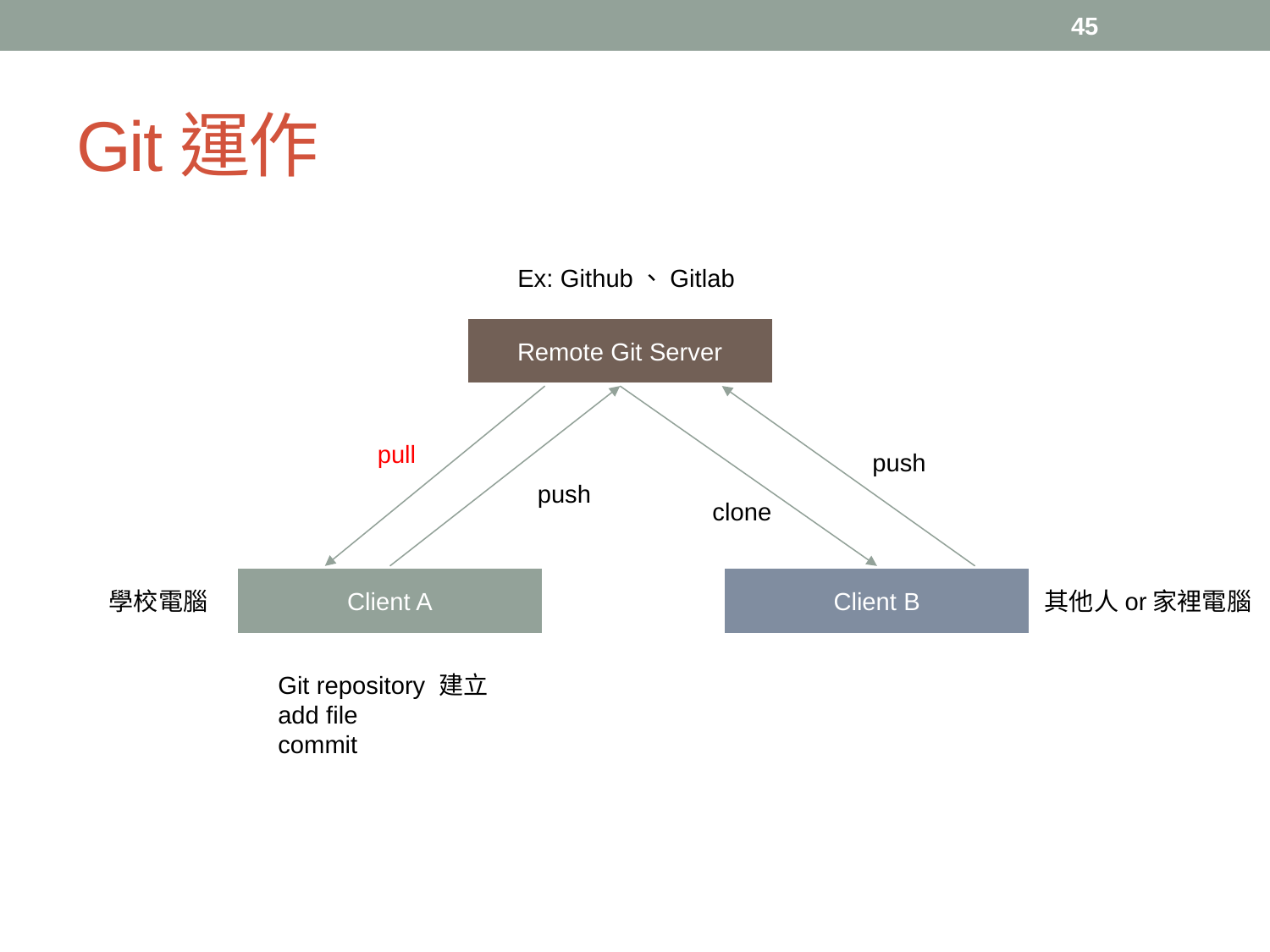

45
# Git運作
Ex: Github、Gitlab
Remote Git Server
pull
push
push
clone
Client A
Client B
其他人or家裡電腦
學校電腦
Git repository 建立
add file
commit